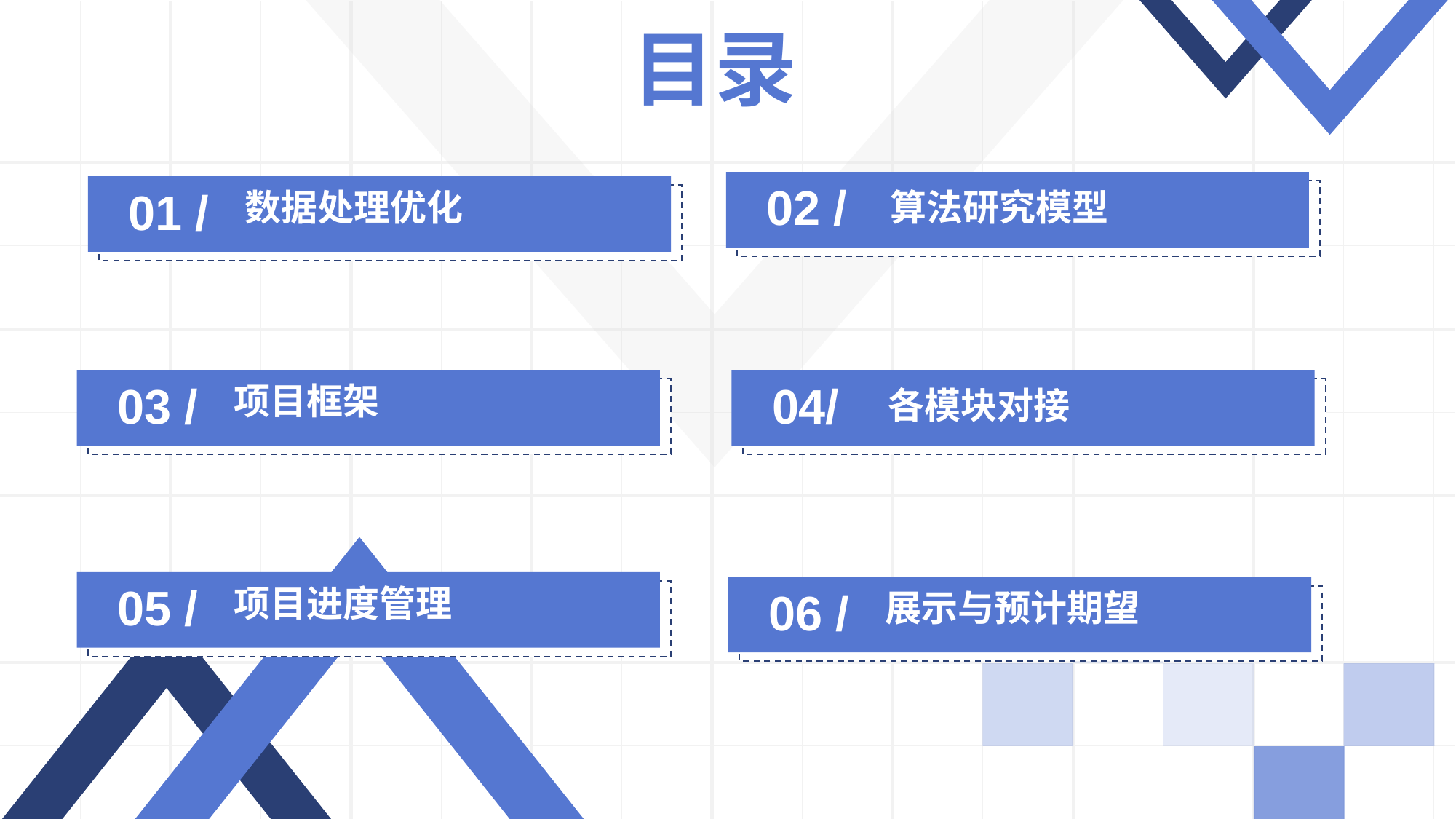

目录

02 /
算法研究模型

01 /
数据处理优化

03 /
项目框架

04/
各模块对接

05 /
项目进度管理

06 /
展示与预计期望